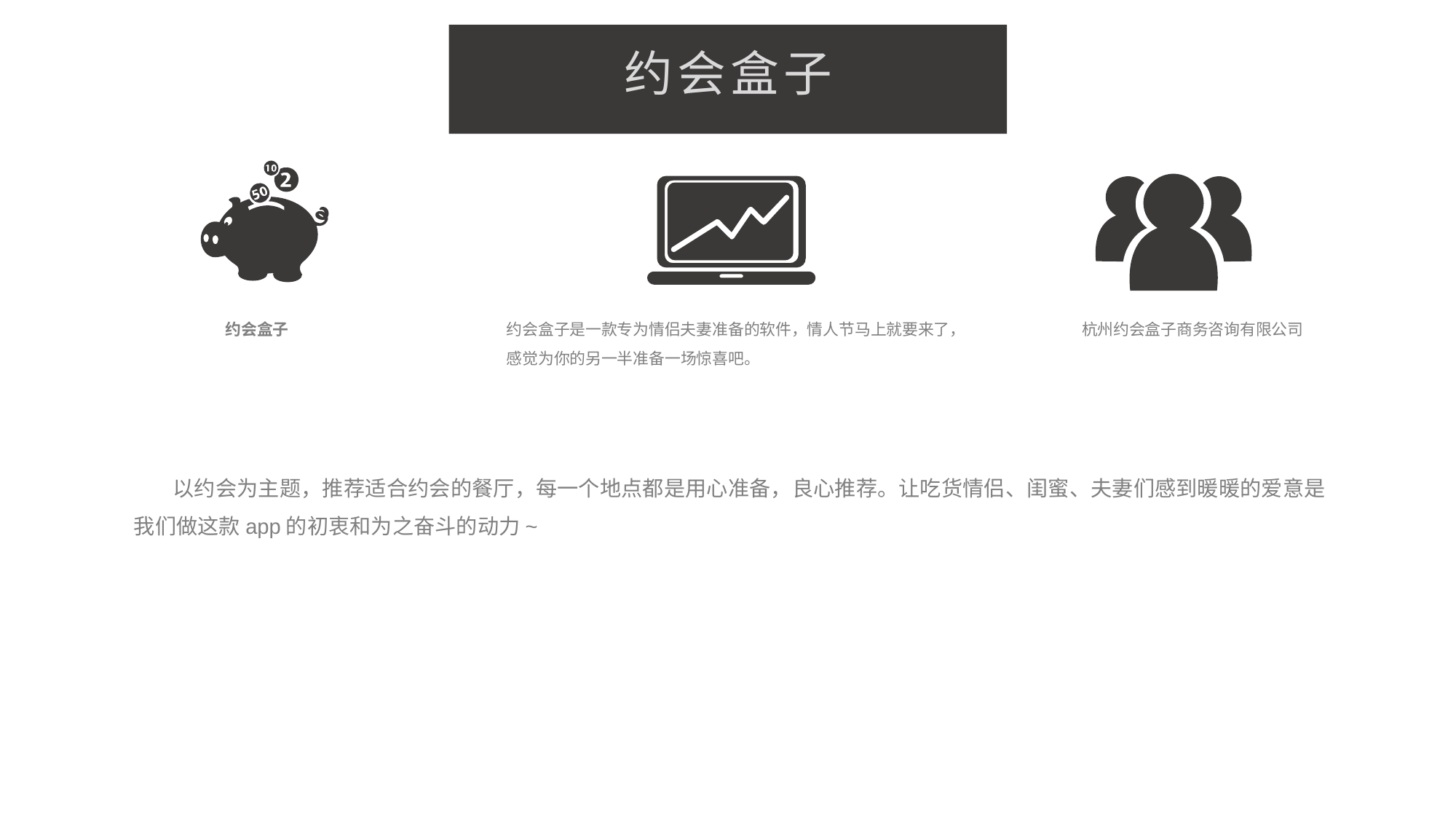

约会盒子

约会盒子
约会盒子是一款专为情侣夫妻准备的软件，情人节马上就要来了，感觉为你的另一半准备一场惊喜吧。
杭州约会盒子商务咨询有限公司
       以约会为主题，推荐适合约会的餐厅，每一个地点都是用心准备，良心推荐。让吃货情侣、闺蜜、夫妻们感到暖暖的爱意是我们做这款app的初衷和为之奋斗的动力~